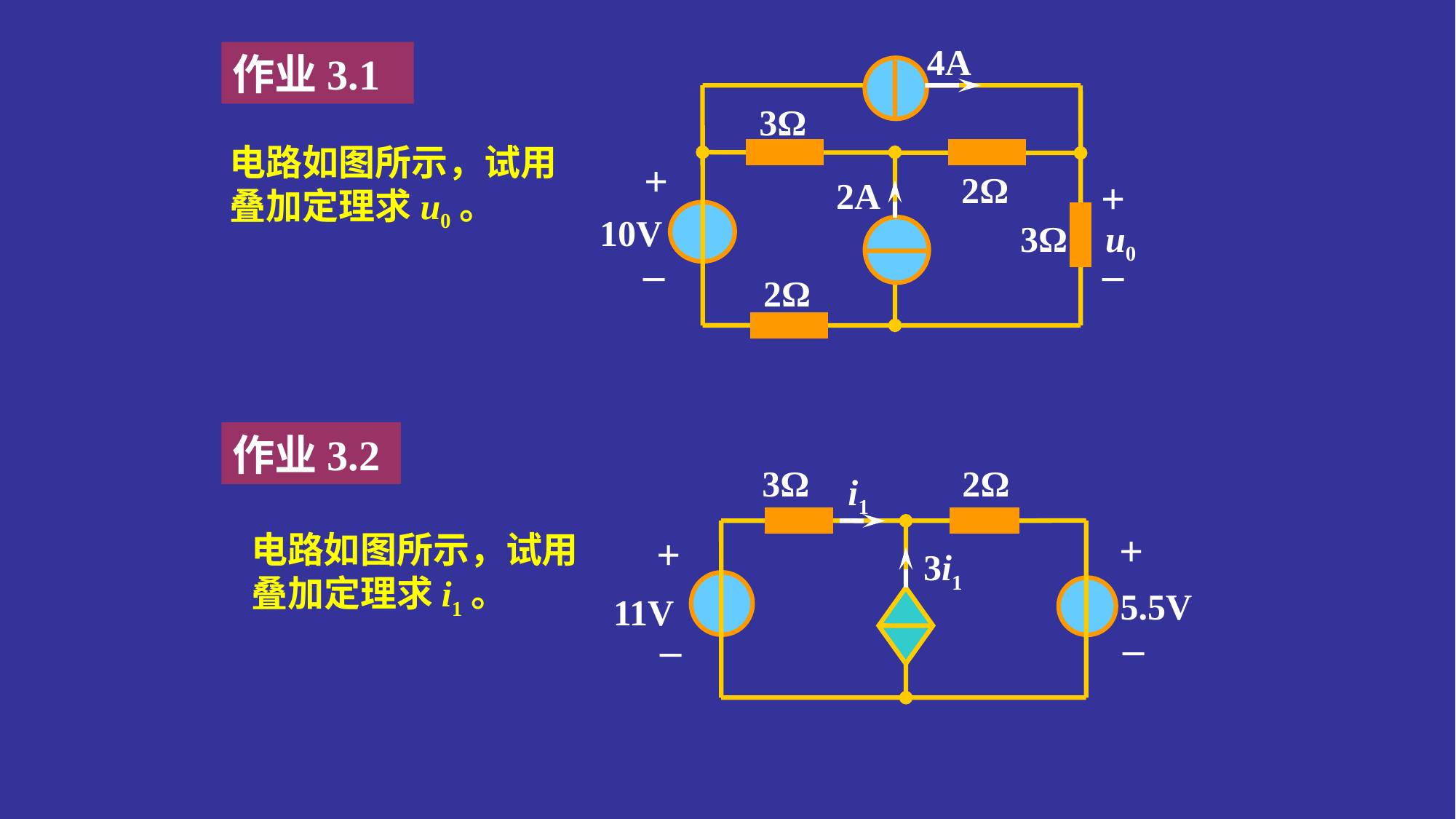

4A

3Ω

+

2Ω
+
2A

10V

3Ω
u0

_
_

2Ω

作业3.1
电路如图所示，试用叠加定理求u0。
作业3.2
3Ω
2Ω
i1

+

+
3i1

5.5V
11V

_
_

电路如图所示，试用叠加定理求i1。